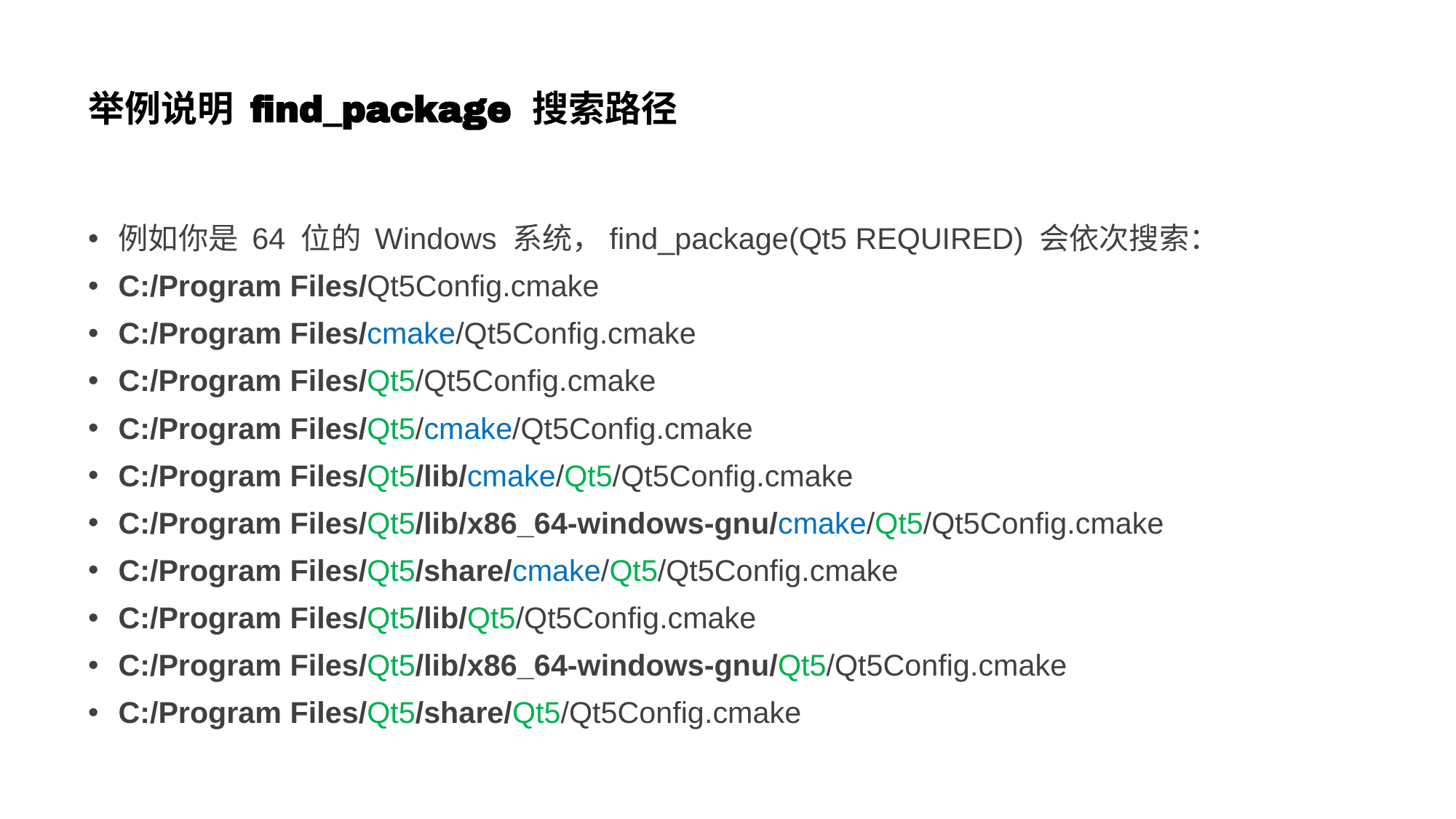

# 举例说明 find_package 搜索路径
例如你是 64 位的 Windows 系统，find_package(Qt5 REQUIRED) 会依次搜索：
C:/Program Files/Qt5Config.cmake
C:/Program Files/cmake/Qt5Config.cmake
C:/Program Files/Qt5/Qt5Config.cmake
C:/Program Files/Qt5/cmake/Qt5Config.cmake
C:/Program Files/Qt5/lib/cmake/Qt5/Qt5Config.cmake
C:/Program Files/Qt5/lib/x86_64-windows-gnu/cmake/Qt5/Qt5Config.cmake
C:/Program Files/Qt5/share/cmake/Qt5/Qt5Config.cmake
C:/Program Files/Qt5/lib/Qt5/Qt5Config.cmake
C:/Program Files/Qt5/lib/x86_64-windows-gnu/Qt5/Qt5Config.cmake
C:/Program Files/Qt5/share/Qt5/Qt5Config.cmake